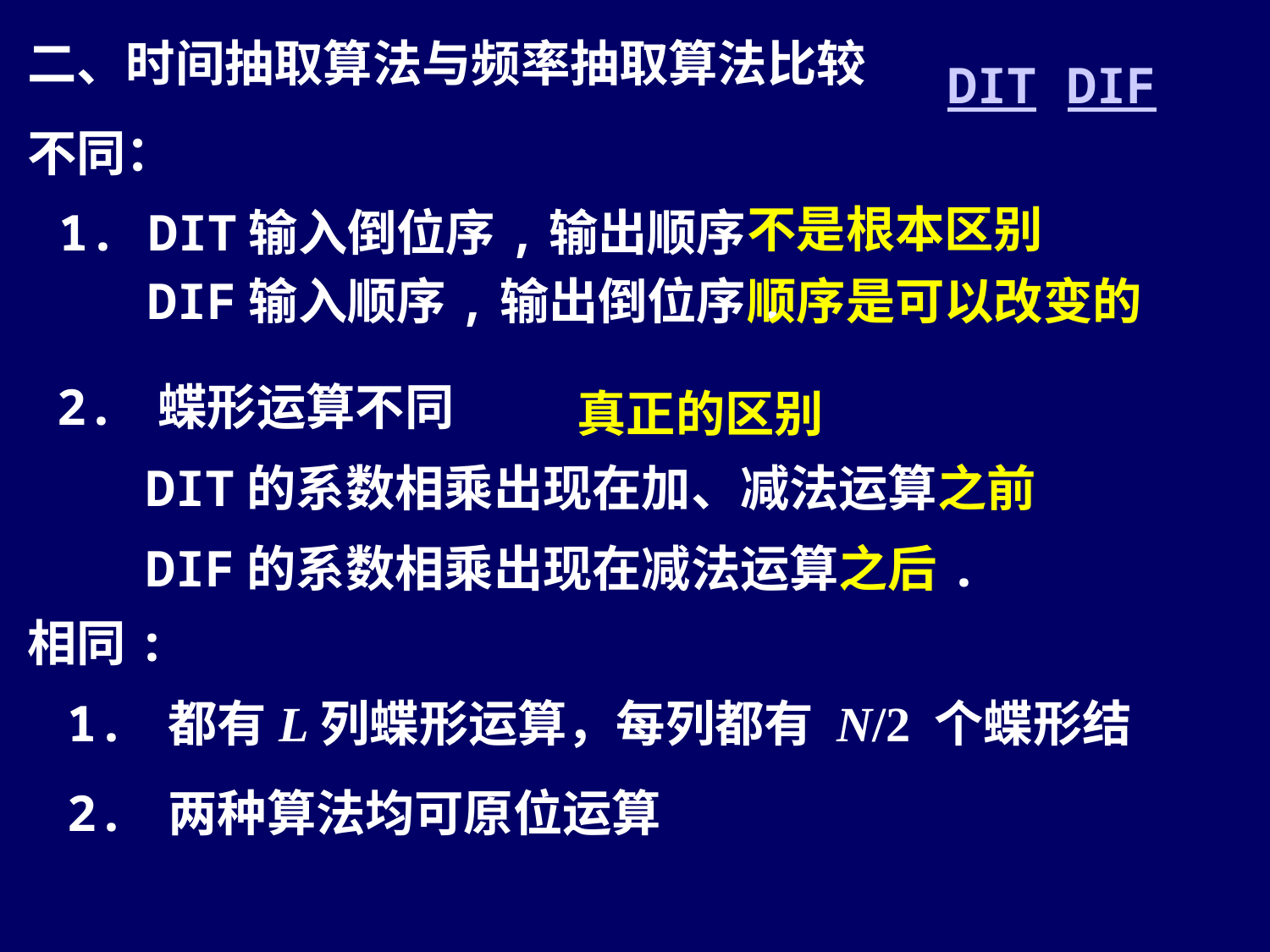

二、时间抽取算法与频率抽取算法比较
DIT
DIF
不同：
不是根本区别
顺序是可以改变的
1. DIT输入倒位序,输出顺序
   DIF输入顺序,输出倒位序.
2. 蝶形运算不同
   DIT的系数相乘出现在加、减法运算之前
   DIF的系数相乘出现在减法运算之后.
真正的区别
相同:
1. 都有L列蝶形运算，每列都有 N/2 个蝶形结
2. 两种算法均可原位运算